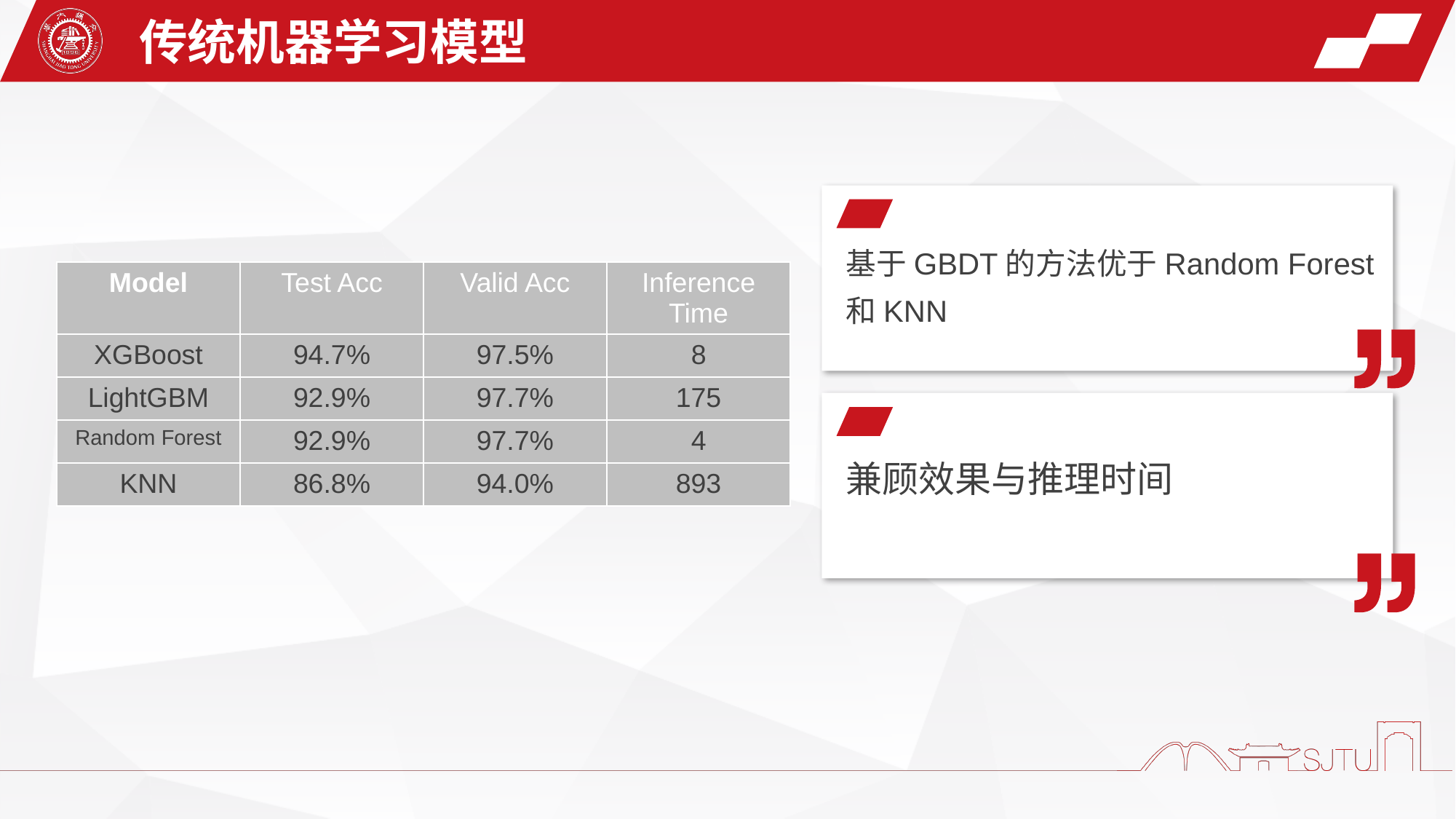

传统机器学习模型

基于GBDT的方法优于Random Forest和KNN
| Model | Test Acc | Valid Acc | Inference Time |
| --- | --- | --- | --- |
| XGBoost | 94.7% | 97.5% | 8 |
| LightGBM | 92.9% | 97.7% | 175 |
| Random Forest | 92.9% | 97.7% | 4 |
| KNN | 86.8% | 94.0% | 893 |

兼顾效果与推理时间